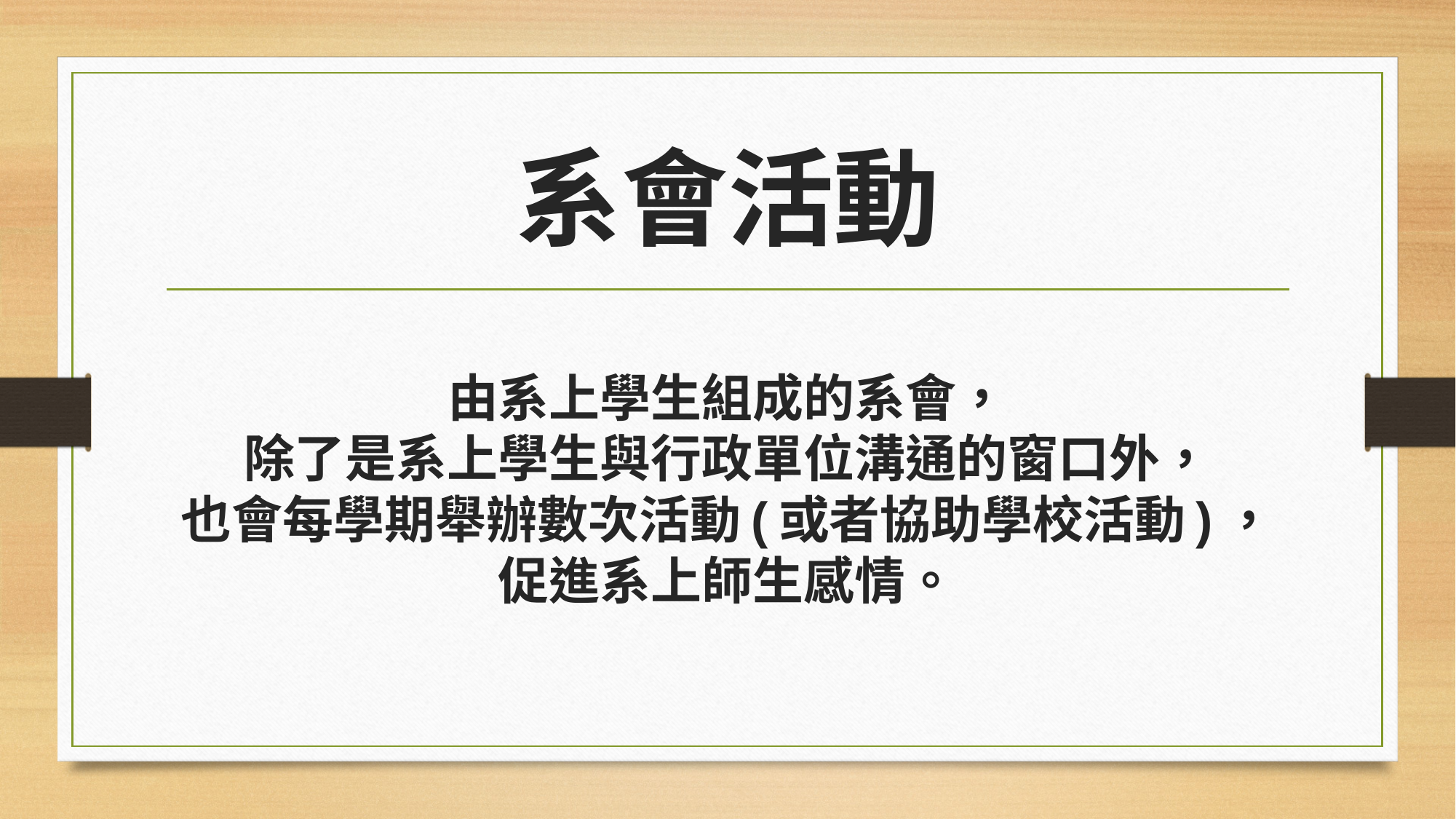

# 系會活動
由系上學生組成的系會，
除了是系上學生與行政單位溝通的窗口外，
也會每學期舉辦數次活動(或者協助學校活動)，
促進系上師生感情。